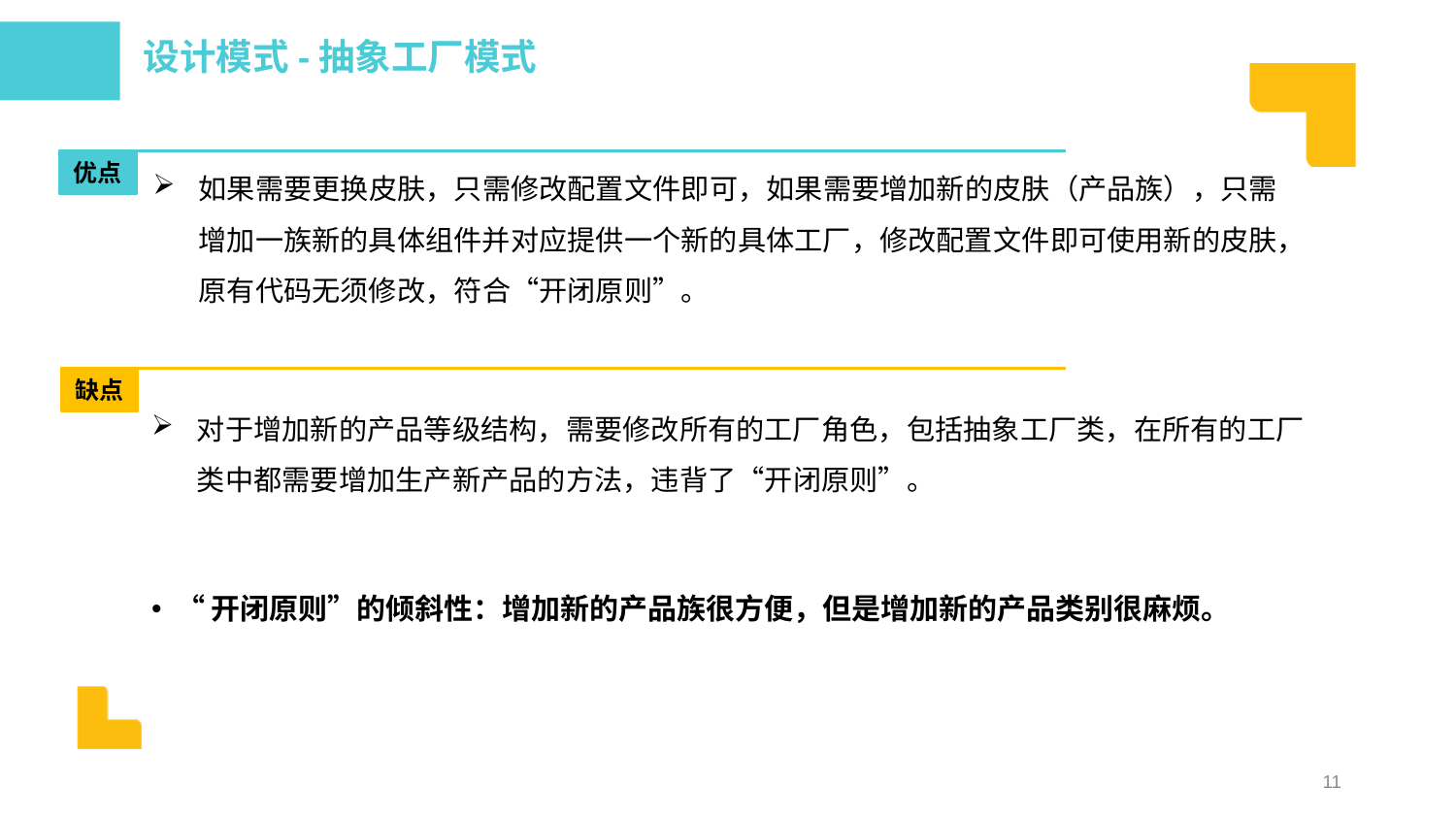

设计模式-抽象工厂模式
如果需要更换皮肤，只需修改配置文件即可，如果需要增加新的皮肤（产品族），只需增加一族新的具体组件并对应提供一个新的具体工厂，修改配置文件即可使用新的皮肤，原有代码无须修改，符合“开闭原则”。
优点
缺点
对于增加新的产品等级结构，需要修改所有的工厂角色，包括抽象工厂类，在所有的工厂类中都需要增加生产新产品的方法，违背了“开闭原则”。
“开闭原则”的倾斜性：增加新的产品族很方便，但是增加新的产品类别很麻烦。
11